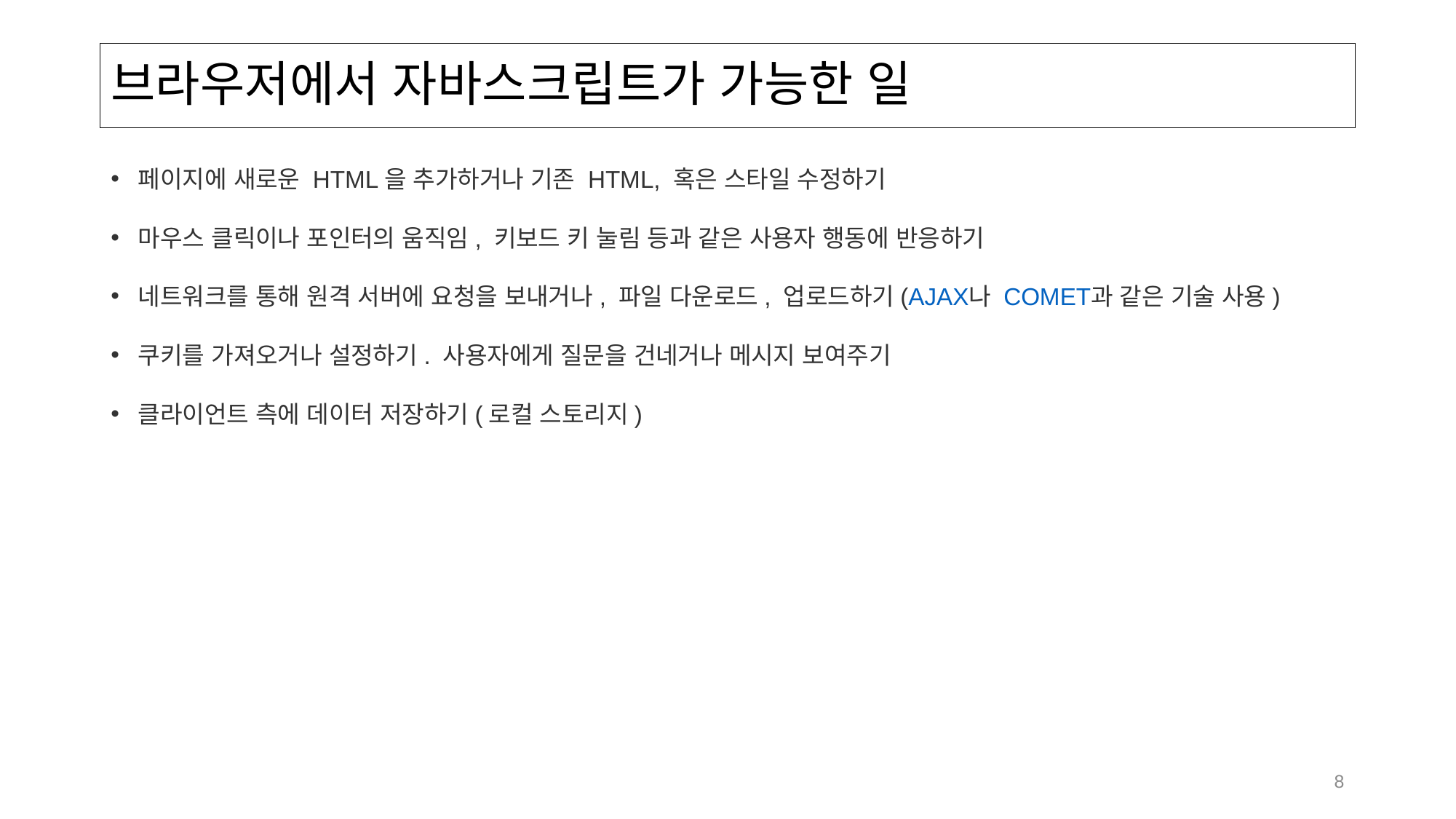

# 브라우저에서 자바스크립트가 가능한 일
페이지에 새로운 HTML을 추가하거나 기존 HTML, 혹은 스타일 수정하기
마우스 클릭이나 포인터의 움직임, 키보드 키 눌림 등과 같은 사용자 행동에 반응하기
네트워크를 통해 원격 서버에 요청을 보내거나, 파일 다운로드, 업로드하기(AJAX나 COMET과 같은 기술 사용)
쿠키를 가져오거나 설정하기. 사용자에게 질문을 건네거나 메시지 보여주기
클라이언트 측에 데이터 저장하기(로컬 스토리지)

8